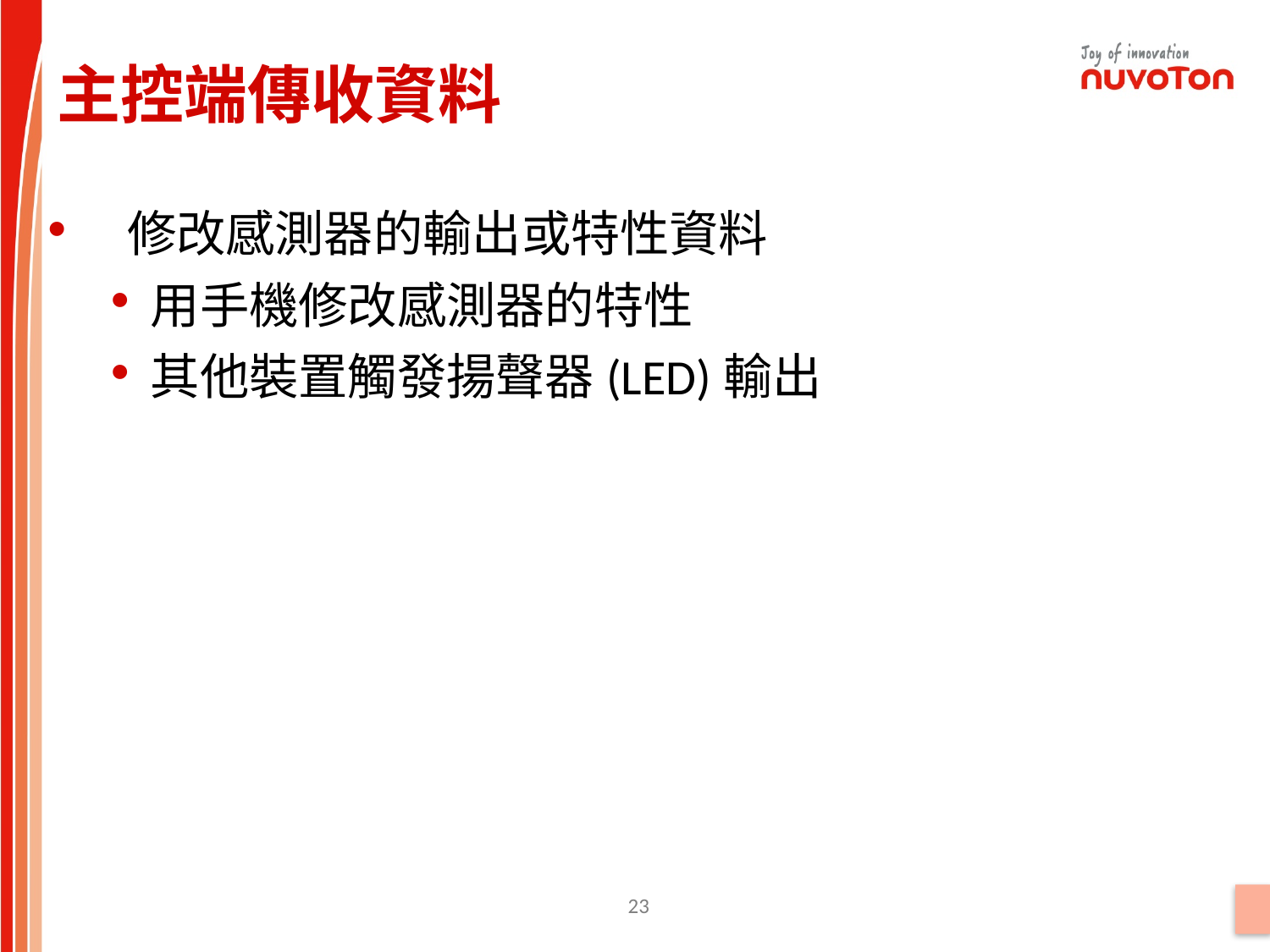

主控端傳收資料
修改感測器的輸出或特性資料
用手機修改感測器的特性
其他裝置觸發揚聲器(LED)輸出

23